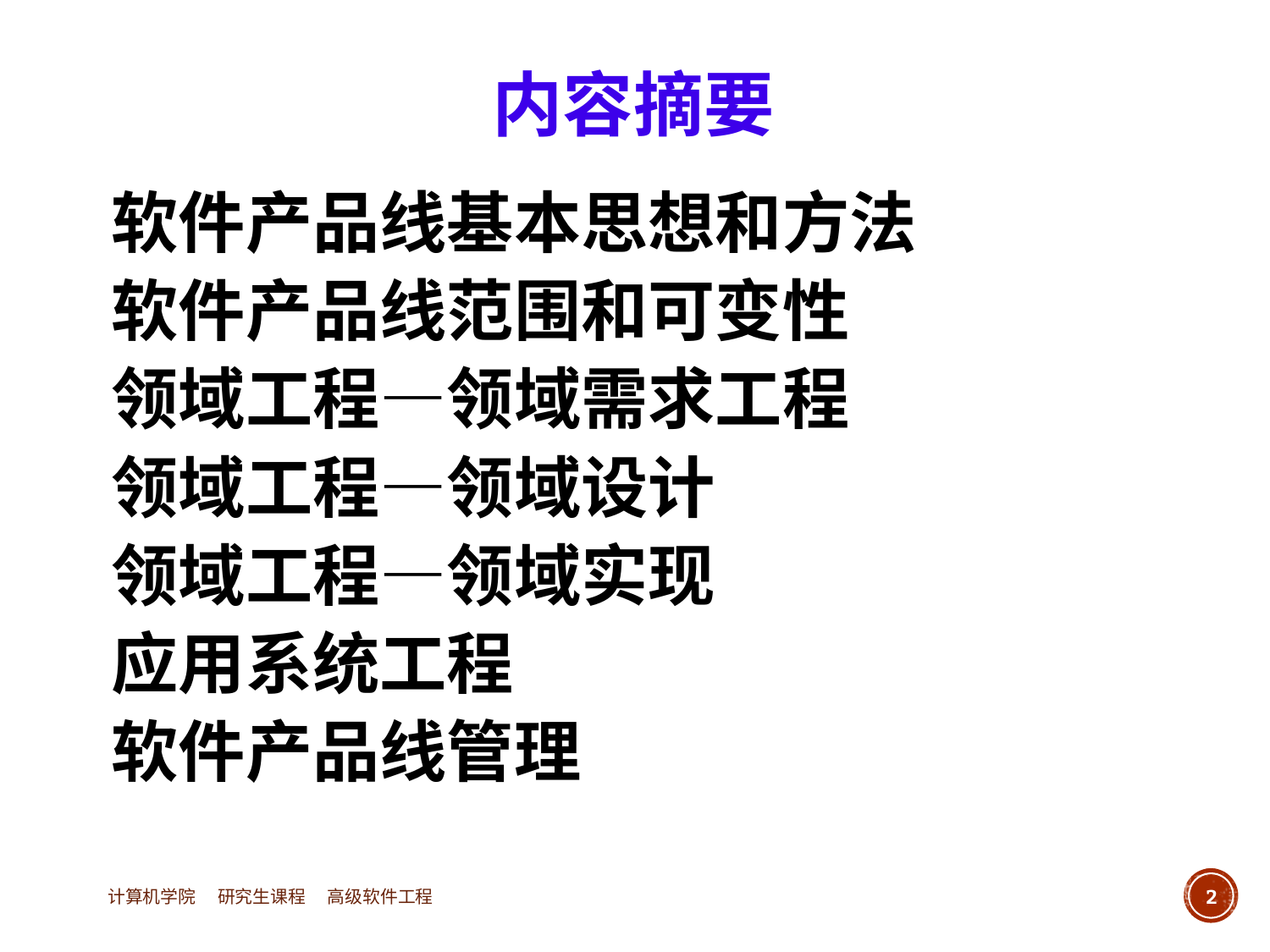

内容摘要

软件产品线基本思想和方法
软件产品线范围和可变性
领域工程—领域需求工程
领域工程—领域设计
领域工程—领域实现
应用系统工程
软件产品线管理
计算机学院    研究生课程    高级软件工程
2